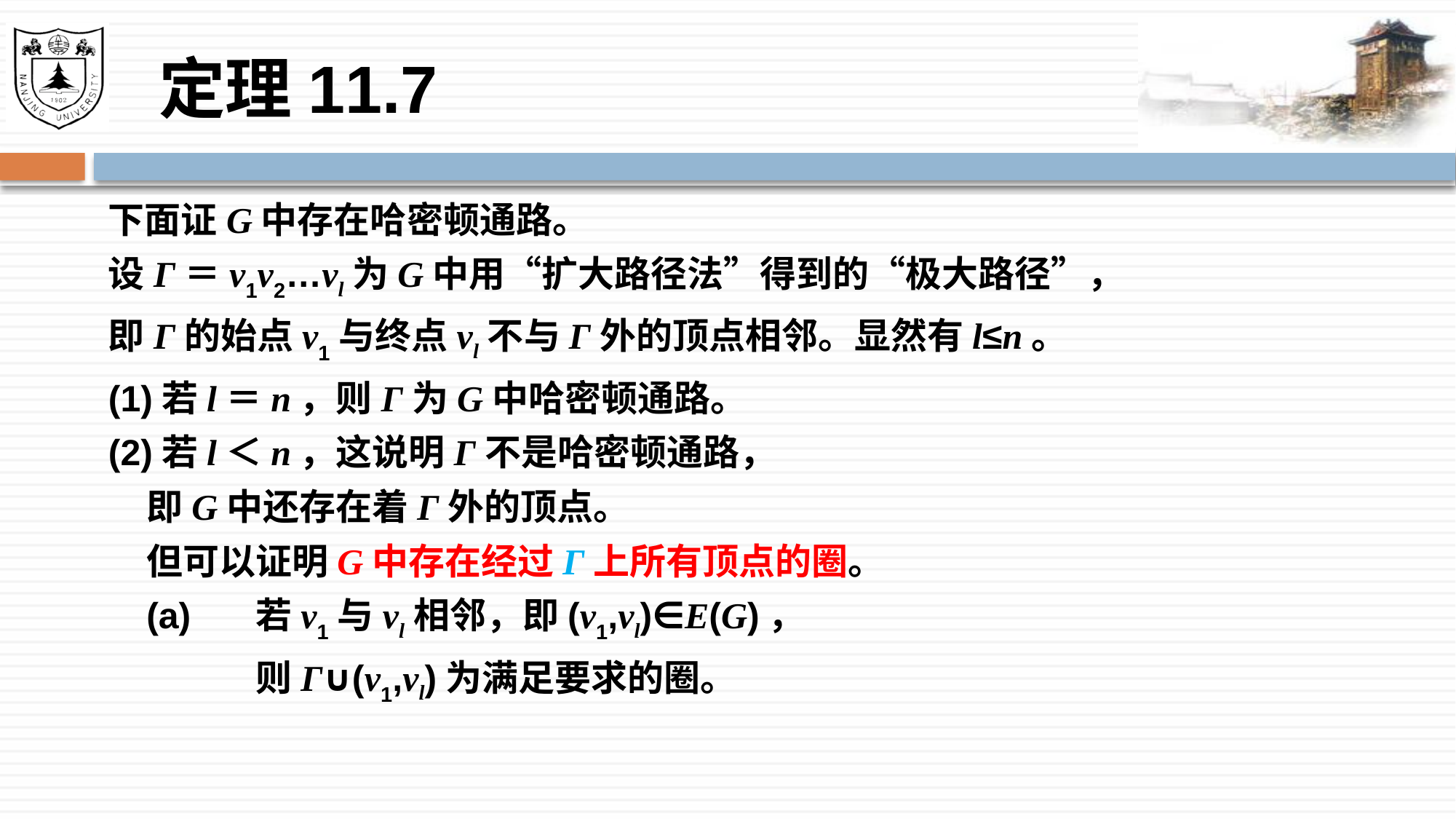

# 定理11.7
下面证G中存在哈密顿通路。
设Г＝v1v2…vl为G中用“扩大路径法”得到的“极大路径”，
即Г的始点v1与终点vl不与Г外的顶点相邻。显然有l≤n。
(1)若l＝n，则Г为G中哈密顿通路。
(2)若l＜n，这说明Г不是哈密顿通路，
	即G中还存在着Г外的顶点。
	但可以证明G中存在经过Г上所有顶点的圈。
	(a)	若v1与vl相邻，即(v1,vl)∈E(G)，
		则Г∪(v1,vl)为满足要求的圈。